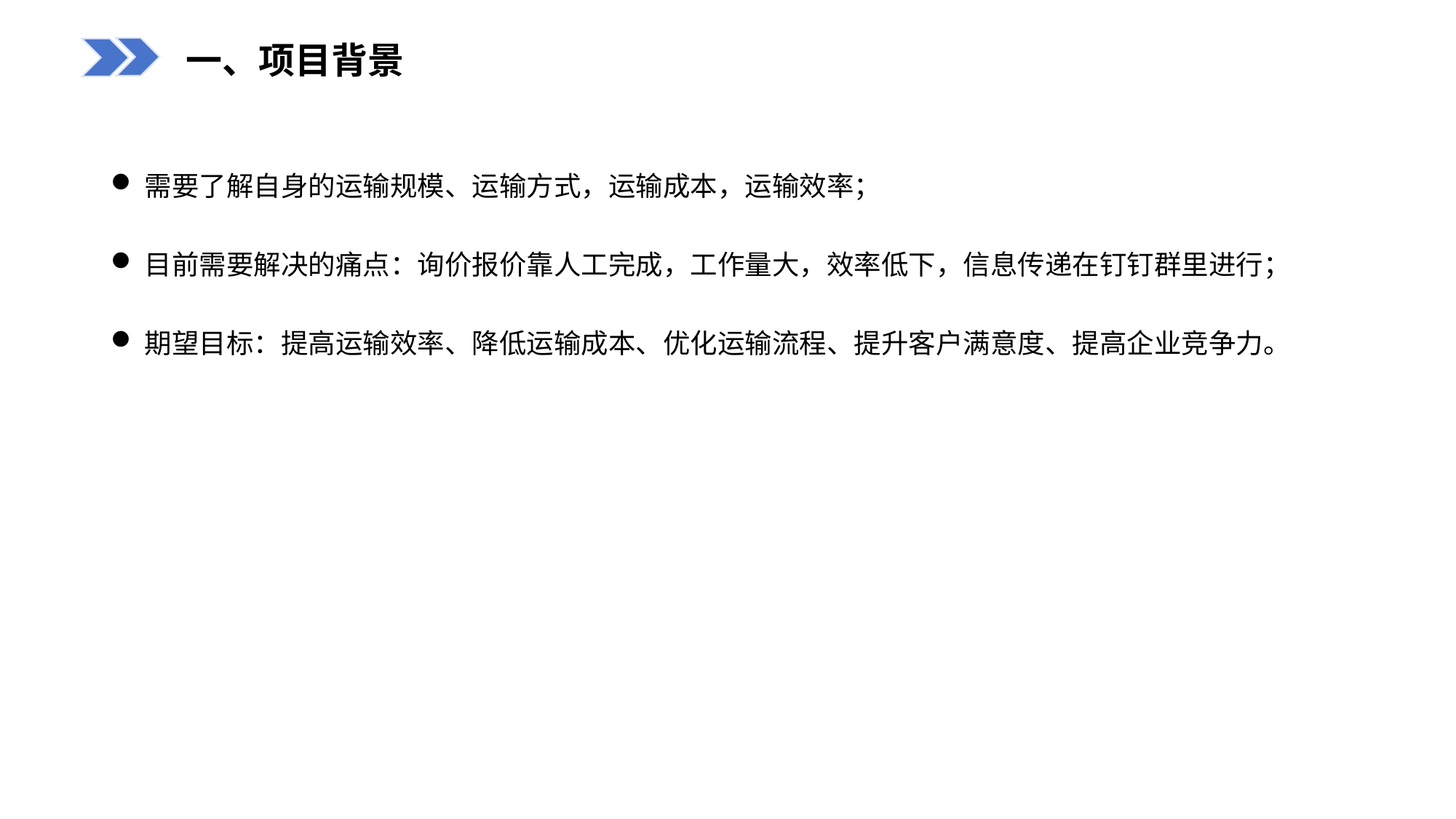

一、项目背景

需要了解自身的运输规模、运输方式，运输成本，运输效率；
目前需要解决的痛点：询价报价靠人工完成，工作量大，效率低下，信息传递在钉钉群里进行；
期望目标：提高运输效率、降低运输成本、优化运输流程、提升客户满意度、提高企业竞争力。